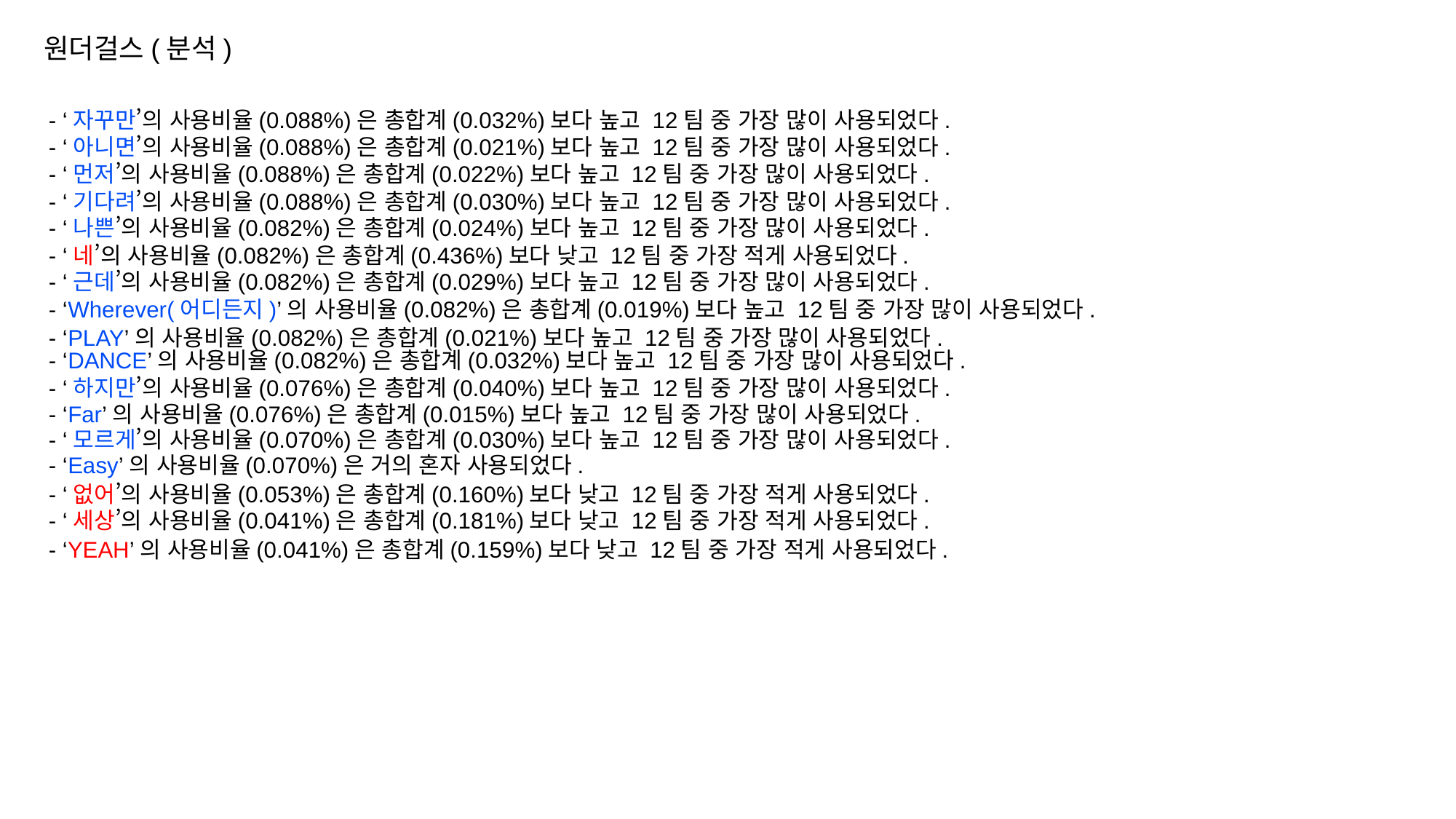

원더걸스(분석)
- ‘자꾸만’의 사용비율(0.088%)은 총합계(0.032%)보다 높고 12팀 중 가장 많이 사용되었다.
- ‘아니면’의 사용비율(0.088%)은 총합계(0.021%)보다 높고 12팀 중 가장 많이 사용되었다.
- ‘먼저’의 사용비율(0.088%)은 총합계(0.022%)보다 높고 12팀 중 가장 많이 사용되었다.
- ‘기다려’의 사용비율(0.088%)은 총합계(0.030%)보다 높고 12팀 중 가장 많이 사용되었다.
- ‘나쁜’의 사용비율(0.082%)은 총합계(0.024%)보다 높고 12팀 중 가장 많이 사용되었다.
- ‘네’의 사용비율(0.082%)은 총합계(0.436%)보다 낮고 12팀 중 가장 적게 사용되었다.
- ‘근데’의 사용비율(0.082%)은 총합계(0.029%)보다 높고 12팀 중 가장 많이 사용되었다.
- ‘Wherever(어디든지)’의 사용비율(0.082%)은 총합계(0.019%)보다 높고 12팀 중 가장 많이 사용되었다.
- ‘PLAY’의 사용비율(0.082%)은 총합계(0.021%)보다 높고 12팀 중 가장 많이 사용되었다.
- ‘DANCE’의 사용비율(0.082%)은 총합계(0.032%)보다 높고 12팀 중 가장 많이 사용되었다.
- ‘하지만’의 사용비율(0.076%)은 총합계(0.040%)보다 높고 12팀 중 가장 많이 사용되었다.
- ‘Far’의 사용비율(0.076%)은 총합계(0.015%)보다 높고 12팀 중 가장 많이 사용되었다.
- ‘모르게’의 사용비율(0.070%)은 총합계(0.030%)보다 높고 12팀 중 가장 많이 사용되었다.
- ‘Easy’의 사용비율(0.070%)은 거의 혼자 사용되었다.
- ‘없어’의 사용비율(0.053%)은 총합계(0.160%)보다 낮고 12팀 중 가장 적게 사용되었다.
- ‘세상’의 사용비율(0.041%)은 총합계(0.181%)보다 낮고 12팀 중 가장 적게 사용되었다.
- ‘YEAH’의 사용비율(0.041%)은 총합계(0.159%)보다 낮고 12팀 중 가장 적게 사용되었다.